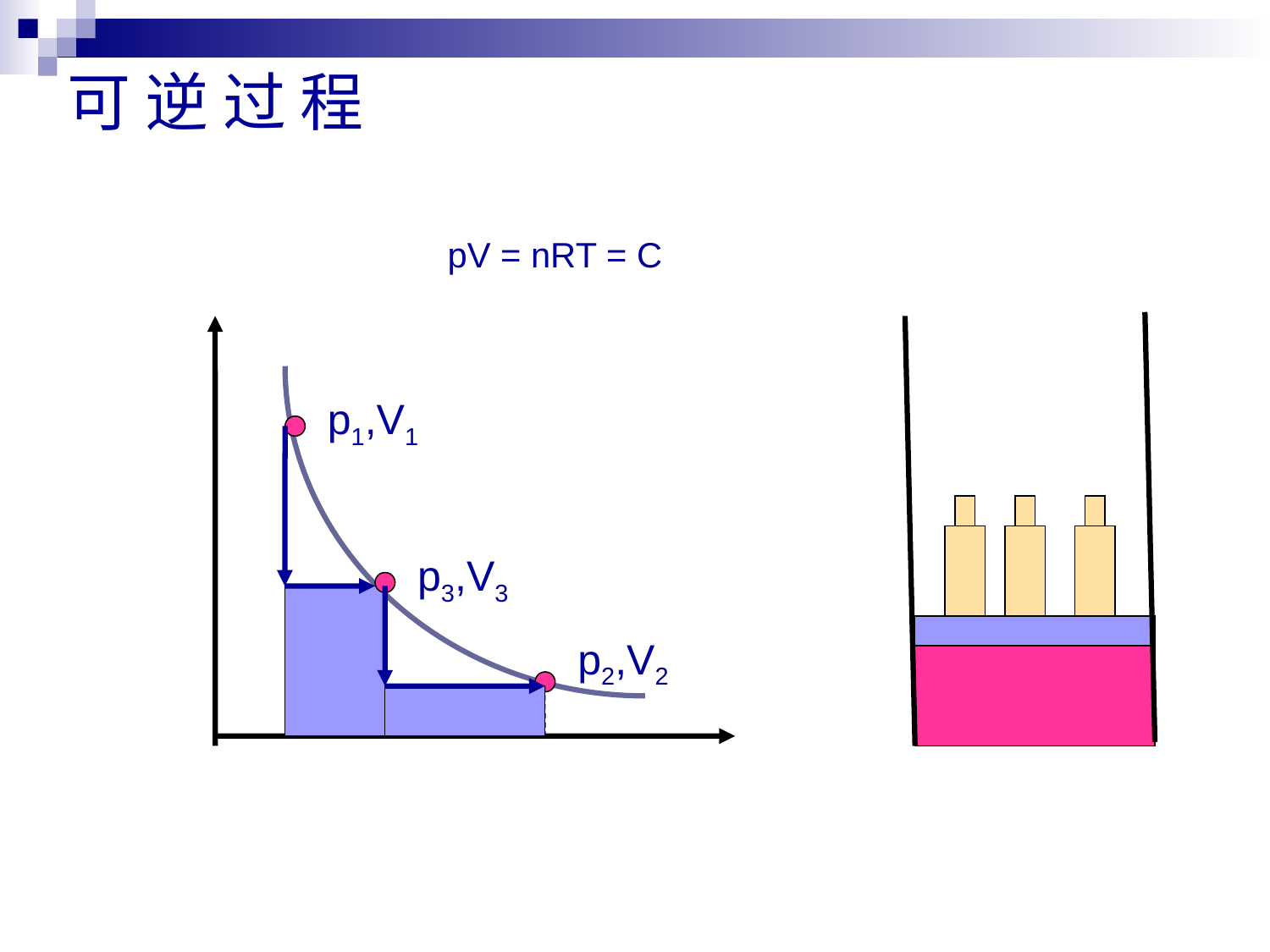

可 逆 过 程
pV = nRT = C

p1,V1

p3,V3

p2,V2